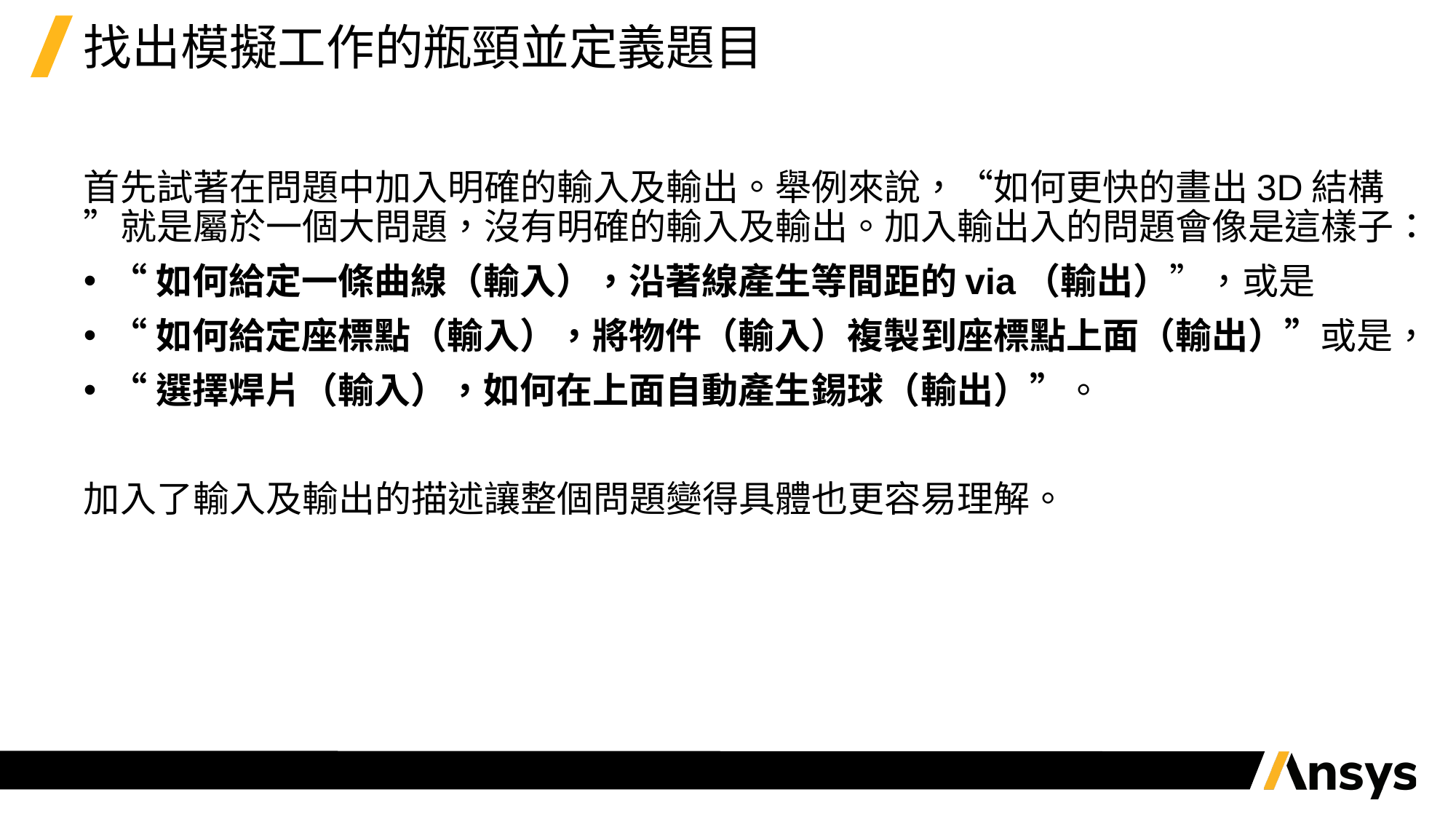

# 找出模擬工作的瓶頸並定義題目
首先試著在問題中加入明確的輸入及輸出。舉例來說，“如何更快的畫出3D結構”就是屬於一個大問題，沒有明確的輸入及輸出。加入輸出入的問題會像是這樣子：
“如何給定一條曲線（輸入），沿著線產生等間距的via（輸出）”，或是
“如何給定座標點（輸入），將物件（輸入）複製到座標點上面（輸出）”或是，
“選擇焊片（輸入），如何在上面自動產生錫球（輸出）”。

加入了輸入及輸出的描述讓整個問題變得具體也更容易理解。